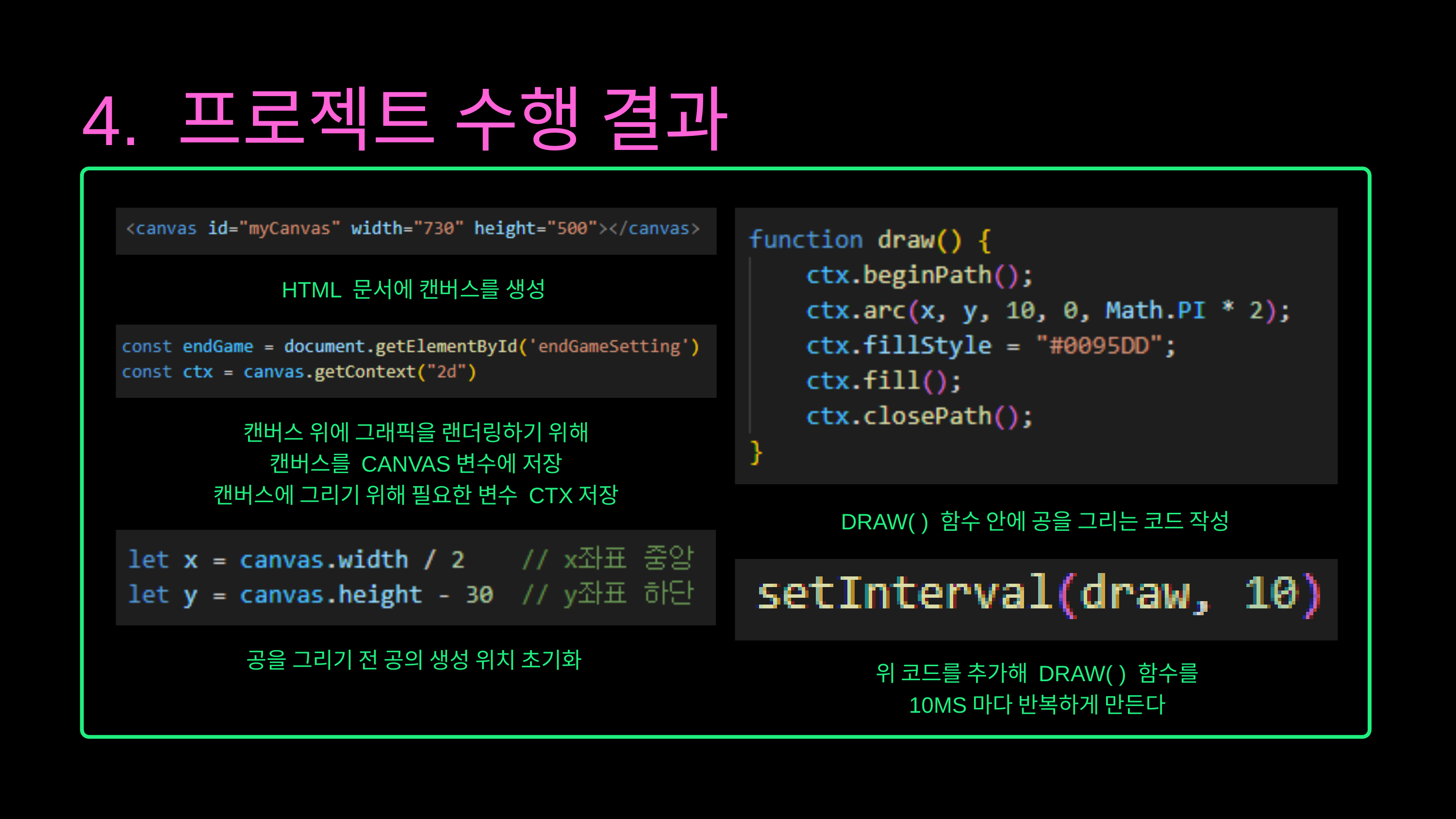

4. 프로젝트 수행 결과

HTML 문서에 캔버스를 생성

캔버스 위에 그래픽을 랜더링하기 위해
캔버스를 CANVAS변수에 저장
캔버스에 그리기 위해 필요한 변수 CTX저장
DRAW( ) 함수 안에 공을 그리는 코드 작성

공을 그리기 전 공의 생성 위치 초기화
위 코드를 추가해 DRAW( ) 함수를
10MS마다 반복하게 만든다